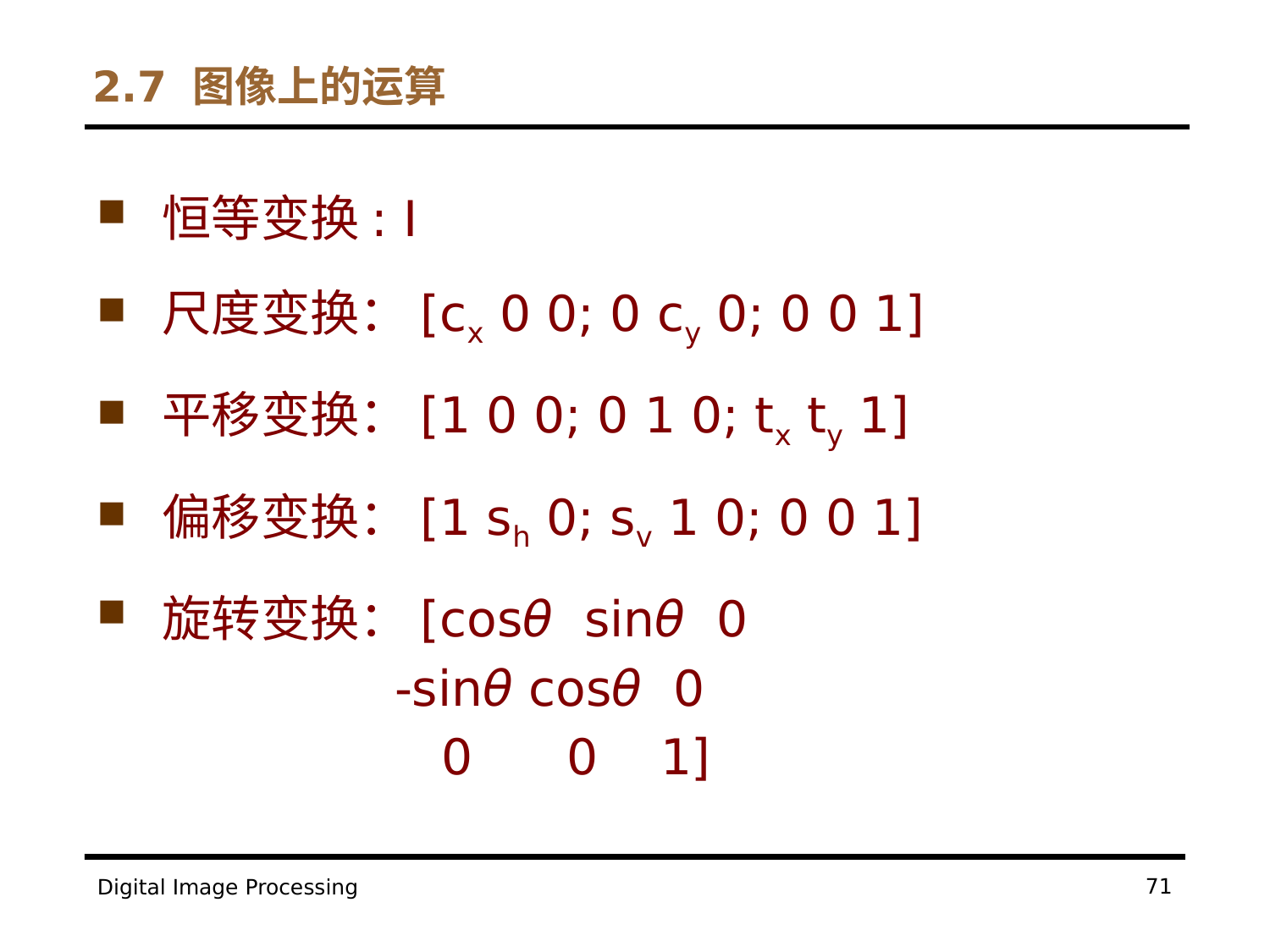

2.7 图像上的运算
恒等变换: I

尺度变换：[cx 0 0; 0 cy 0; 0 0 1]

平移变换：[1 0 0; 0 1 0; tx ty 1]

偏移变换：[1 sh 0; sv 1 0; 0 0 1]

旋转变换：[cosθ  sinθ  0
                   -sinθ cosθ  0
                      0      0    1]

71
Digital Image Processing